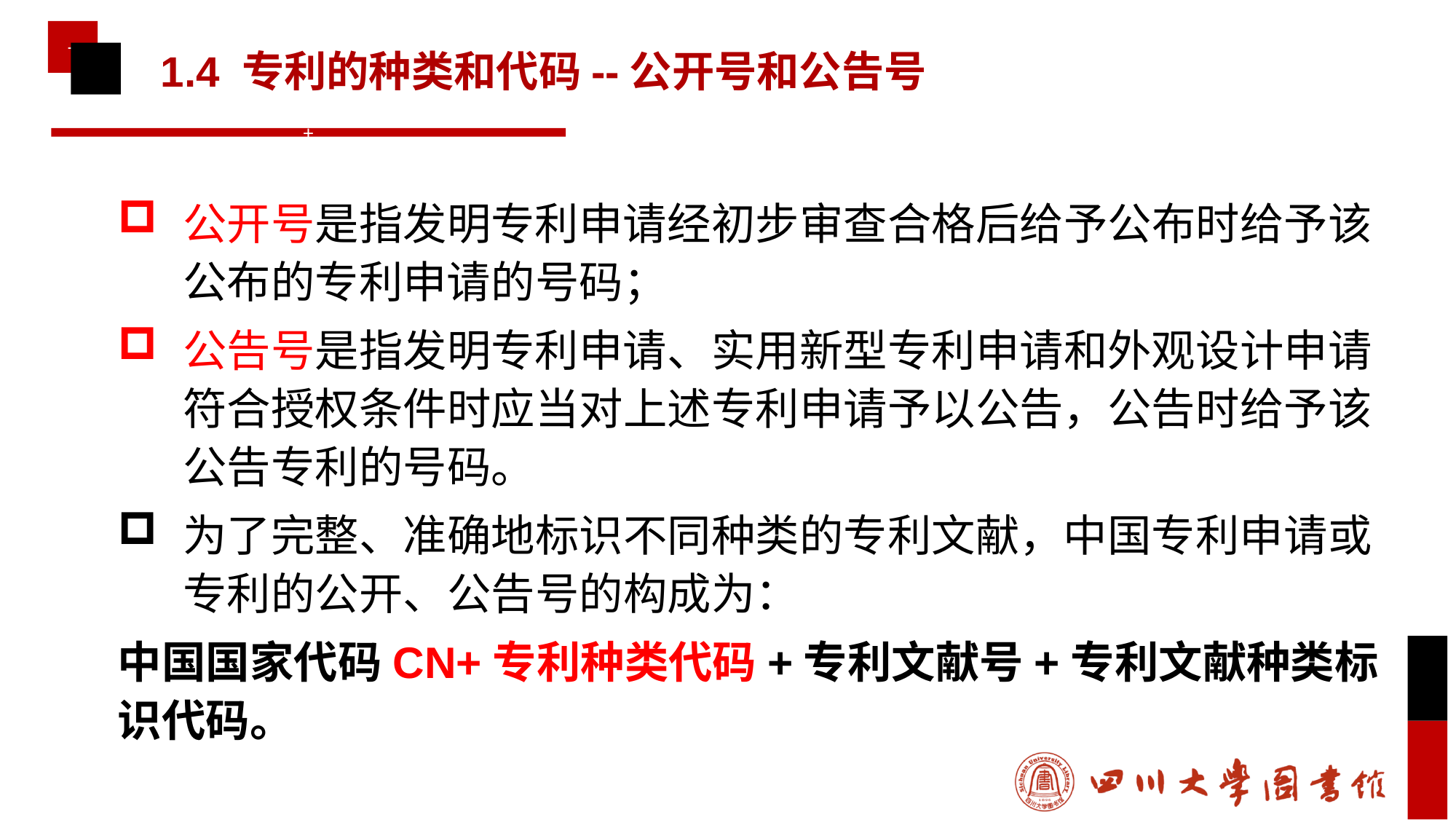

# 1.4 专利的种类和代码--公开号和公告号

公开号是指发明专利申请经初步审查合格后给予公布时给予该公布的专利申请的号码；
公告号是指发明专利申请、实用新型专利申请和外观设计申请符合授权条件时应当对上述专利申请予以公告，公告时给予该公告专利的号码。
为了完整、准确地标识不同种类的专利文献，中国专利申请或专利的公开、公告号的构成为：
中国国家代码CN+专利种类代码+专利文献号+专利文献种类标识代码。